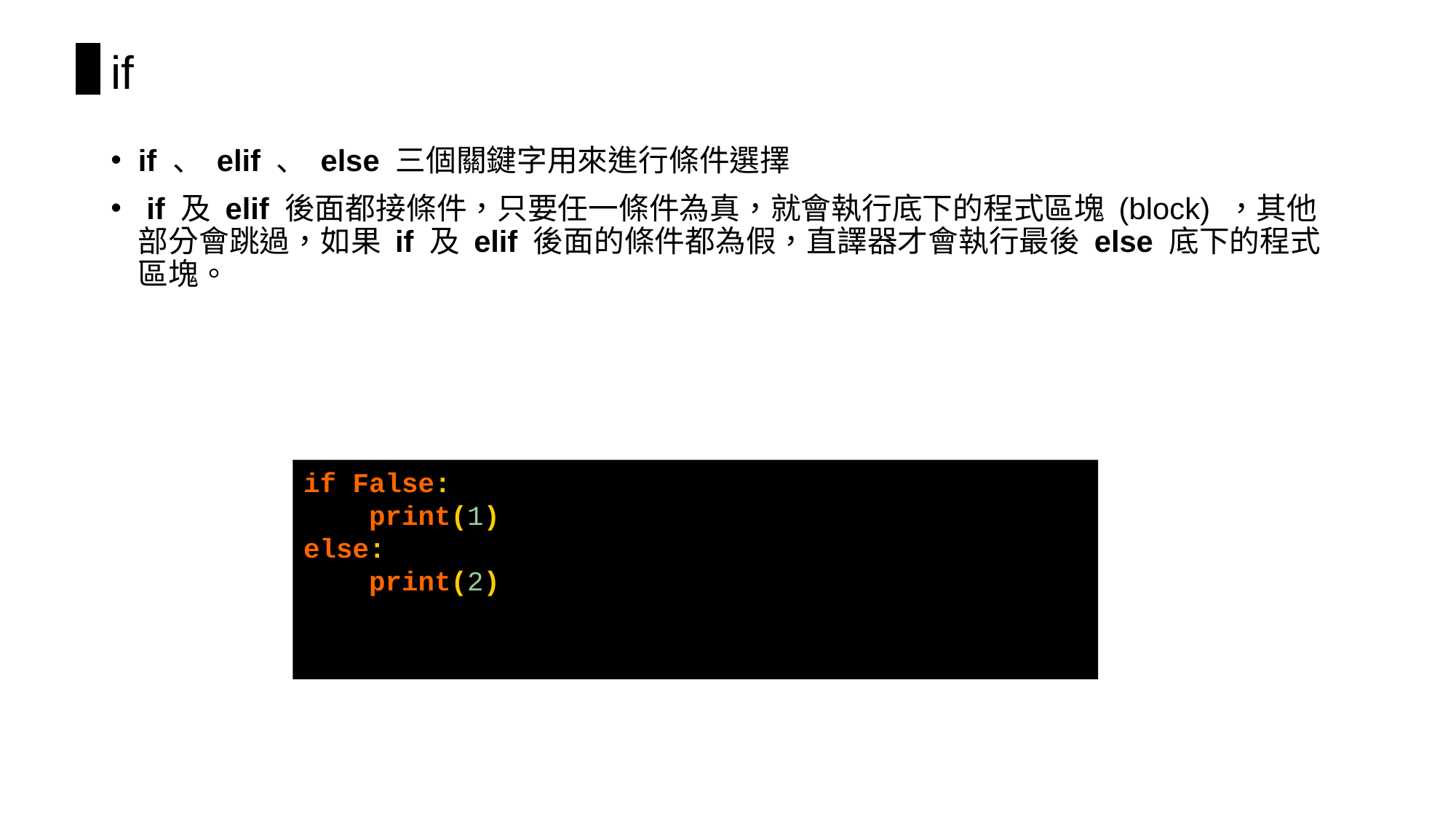

# if
if 、 elif 、 else 三個關鍵字用來進行條件選擇
 if 及 elif 後面都接條件，只要任一條件為真，就會執行底下的程式區塊 (block) ，其他部分會跳過，如果 if 及 elif 後面的條件都為假，直譯器才會執行最後 else 底下的程式區塊。
if False:
    print(1)
else:
    print(2)